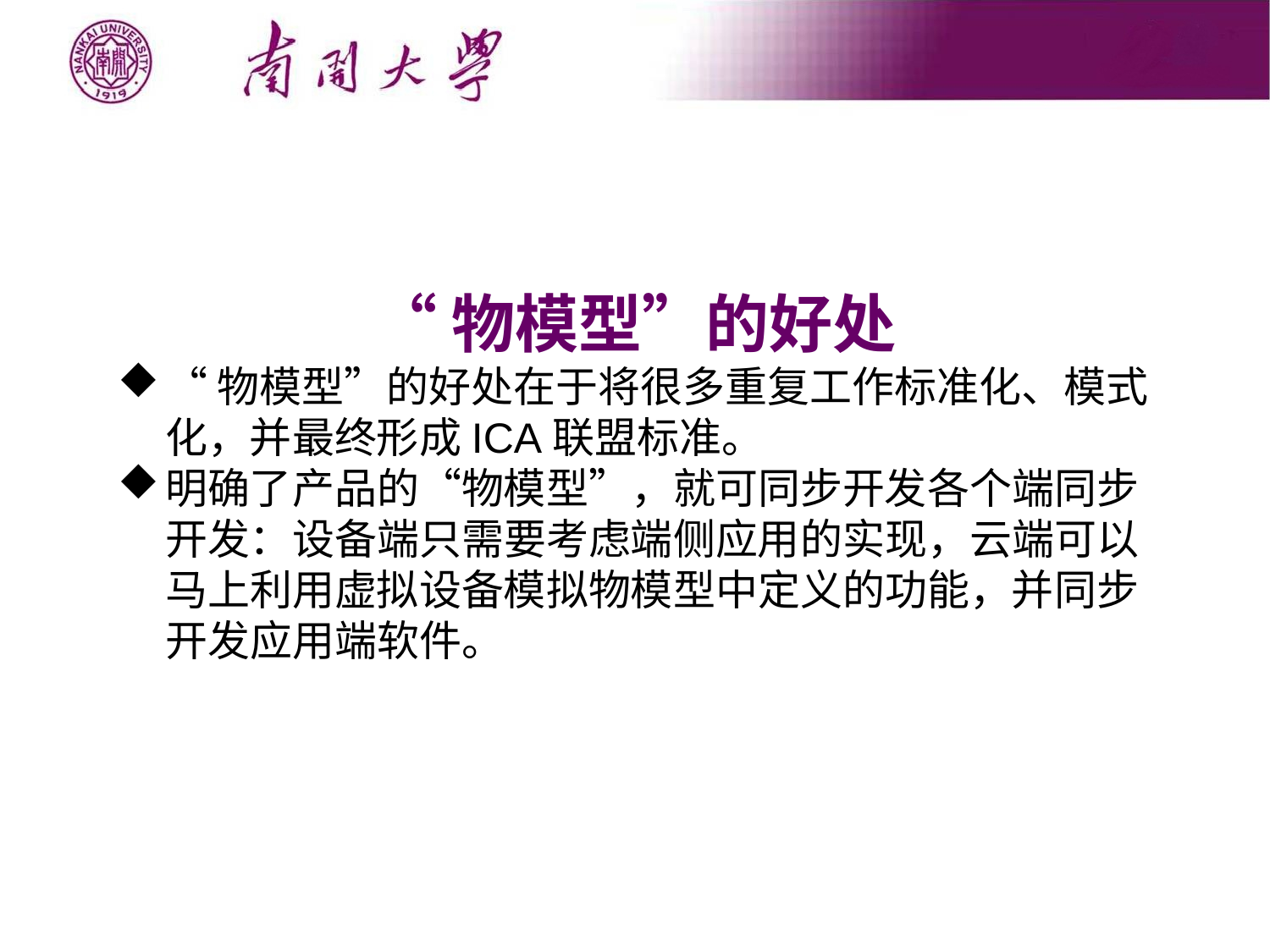

“物模型”的好处
“物模型”的好处在于将很多重复工作标准化、模式化，并最终形成ICA联盟标准。
明确了产品的“物模型”，就可同步开发各个端同步开发：设备端只需要考虑端侧应用的实现，云端可以马上利用虚拟设备模拟物模型中定义的功能，并同步开发应用端软件。